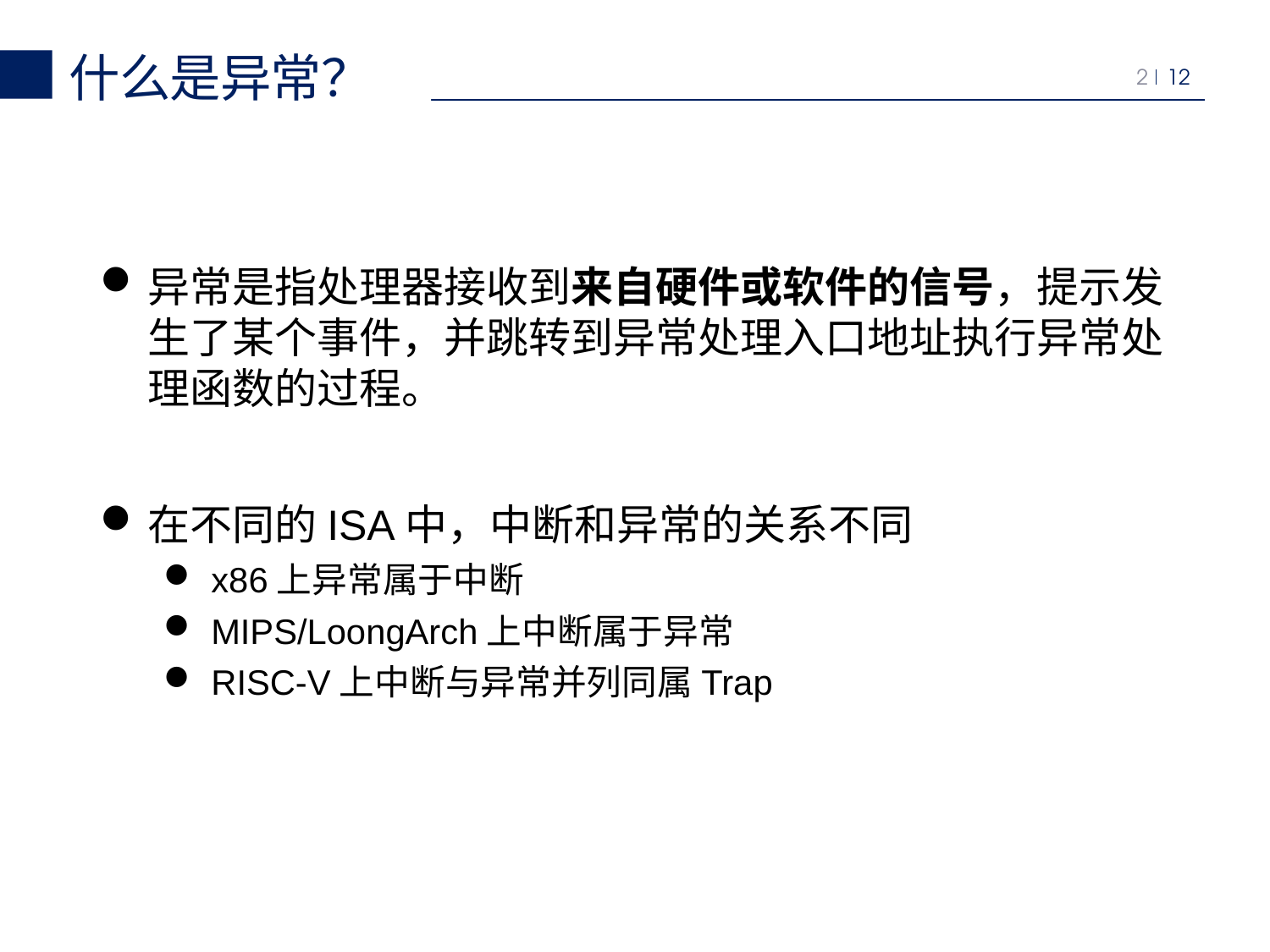

什么是异常？

2
异常是指处理器接收到来自硬件或软件的信号，提示发生了某个事件，并跳转到异常处理入口地址执行异常处理函数的过程。

在不同的ISA中，中断和异常的关系不同
x86上异常属于中断
MIPS/LoongArch上中断属于异常
RISC-V上中断与异常并列同属Trap